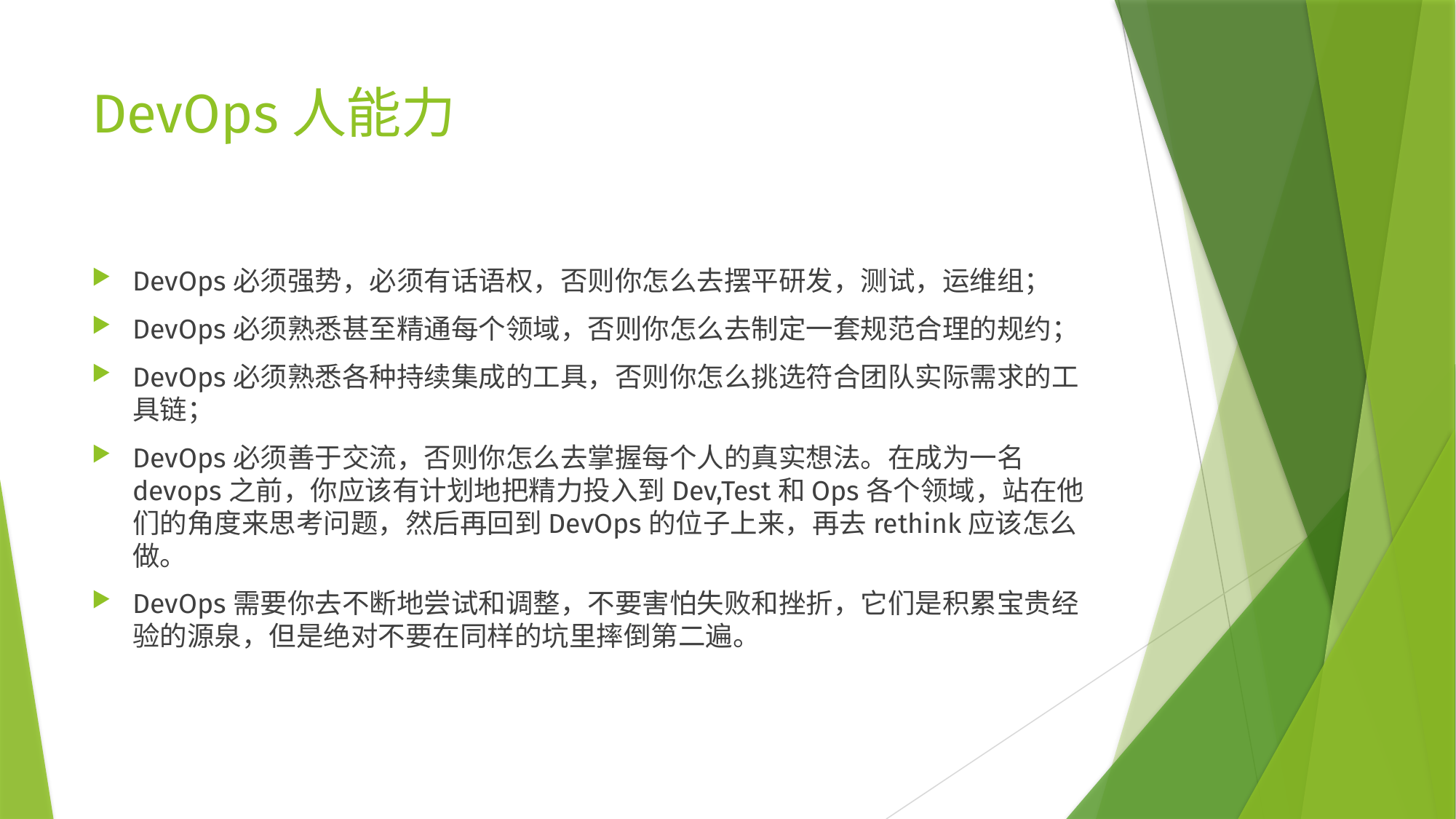

# DevOps人能力
DevOps必须强势，必须有话语权，否则你怎么去摆平研发，测试，运维组；
DevOps必须熟悉甚至精通每个领域，否则你怎么去制定一套规范合理的规约；
DevOps必须熟悉各种持续集成的工具，否则你怎么挑选符合团队实际需求的工具链；
DevOps必须善于交流，否则你怎么去掌握每个人的真实想法。在成为一名devops之前，你应该有计划地把精力投入到Dev,Test和Ops各个领域，站在他们的角度来思考问题，然后再回到DevOps的位子上来，再去rethink应该怎么做。
DevOps需要你去不断地尝试和调整，不要害怕失败和挫折，它们是积累宝贵经验的源泉，但是绝对不要在同样的坑里摔倒第二遍。